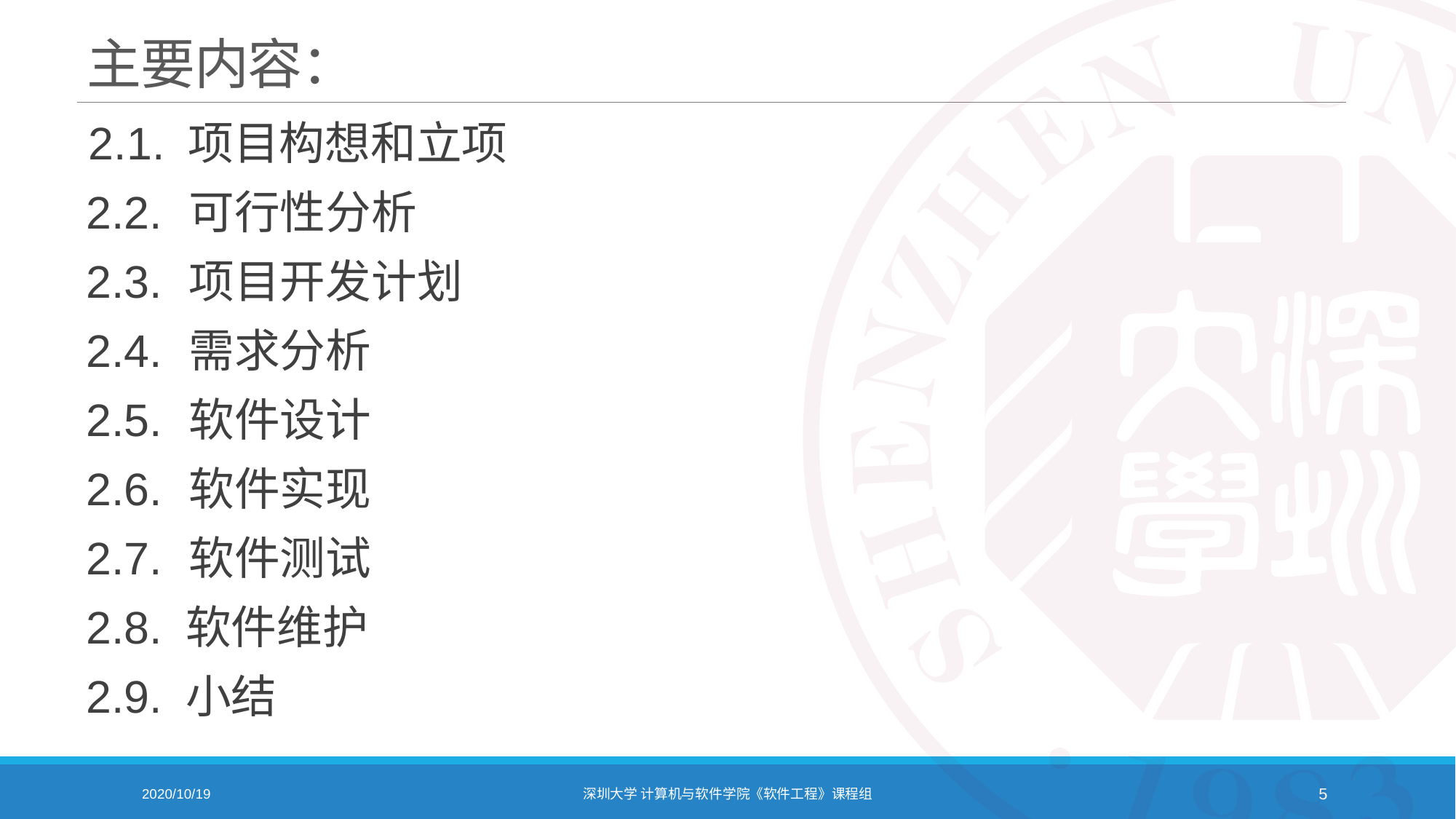

# 主要内容：
 2.1. 项目构想和立项
2.2.	可行性分析
2.3.	项目开发计划
2.4.	需求分析
2.5.	软件设计
2.6.	软件实现
2.7.	软件测试
2.8. 软件维护
2.9. 小结
2020/10/19
深圳大学 计算机与软件学院《软件工程》课程组
5